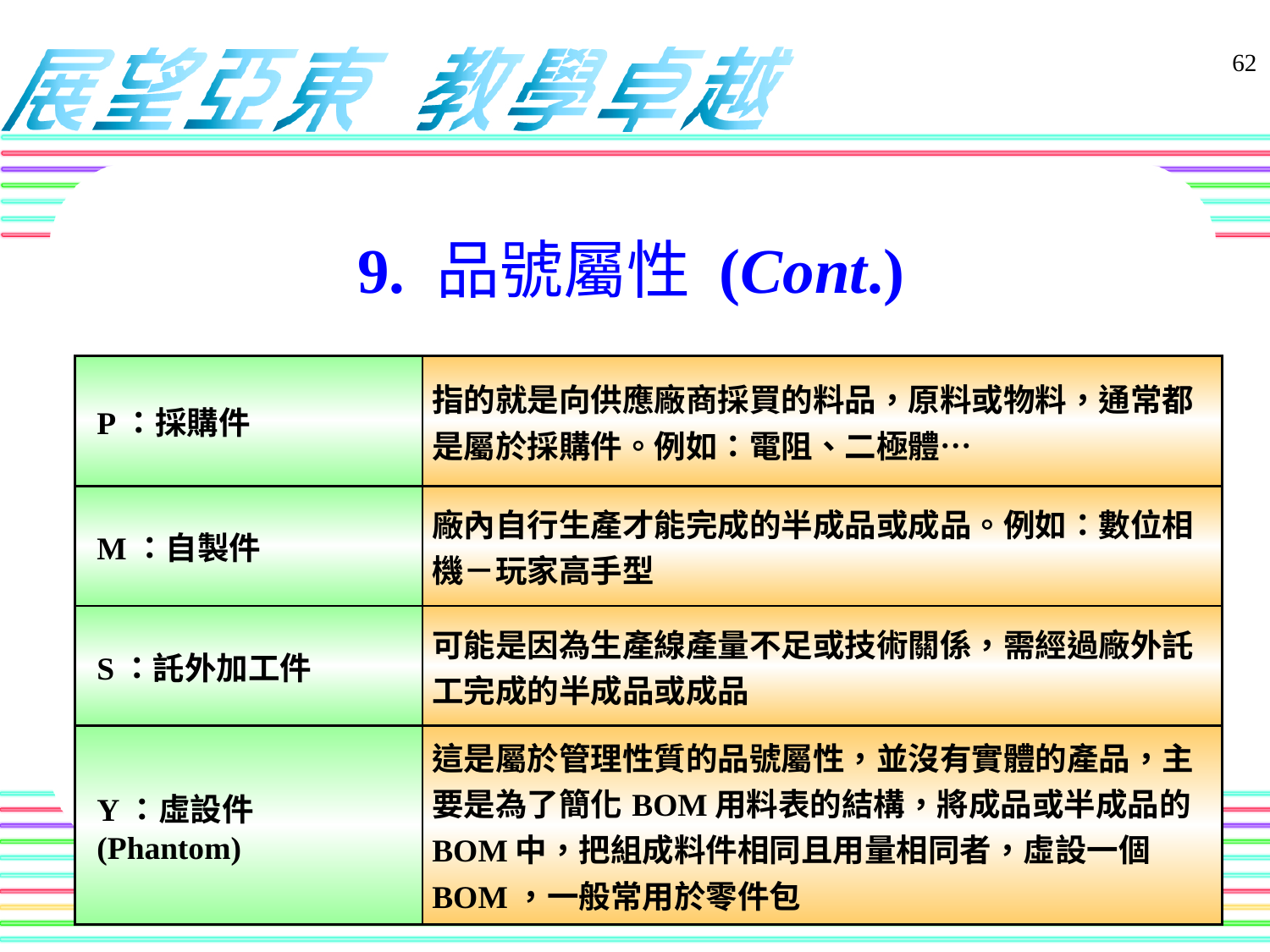

62
# 9. 品號屬性 (Cont.)
| P：採購件 | 指的就是向供應廠商採買的料品，原料或物料，通常都是屬於採購件。例如：電阻、二極體… |
| --- | --- |
| M：自製件 | 廠內自行生產才能完成的半成品或成品。例如：數位相機－玩家高手型 |
| --- | --- |
| S：託外加工件 | 可能是因為生產線產量不足或技術關係，需經過廠外託工完成的半成品或成品 |
| --- | --- |
| Y：虛設件 (Phantom) | 這是屬於管理性質的品號屬性，並沒有實體的產品，主要是為了簡化BOM用料表的結構，將成品或半成品的BOM中，把組成料件相同且用量相同者，虛設一個BOM，一般常用於零件包 |
| --- | --- |